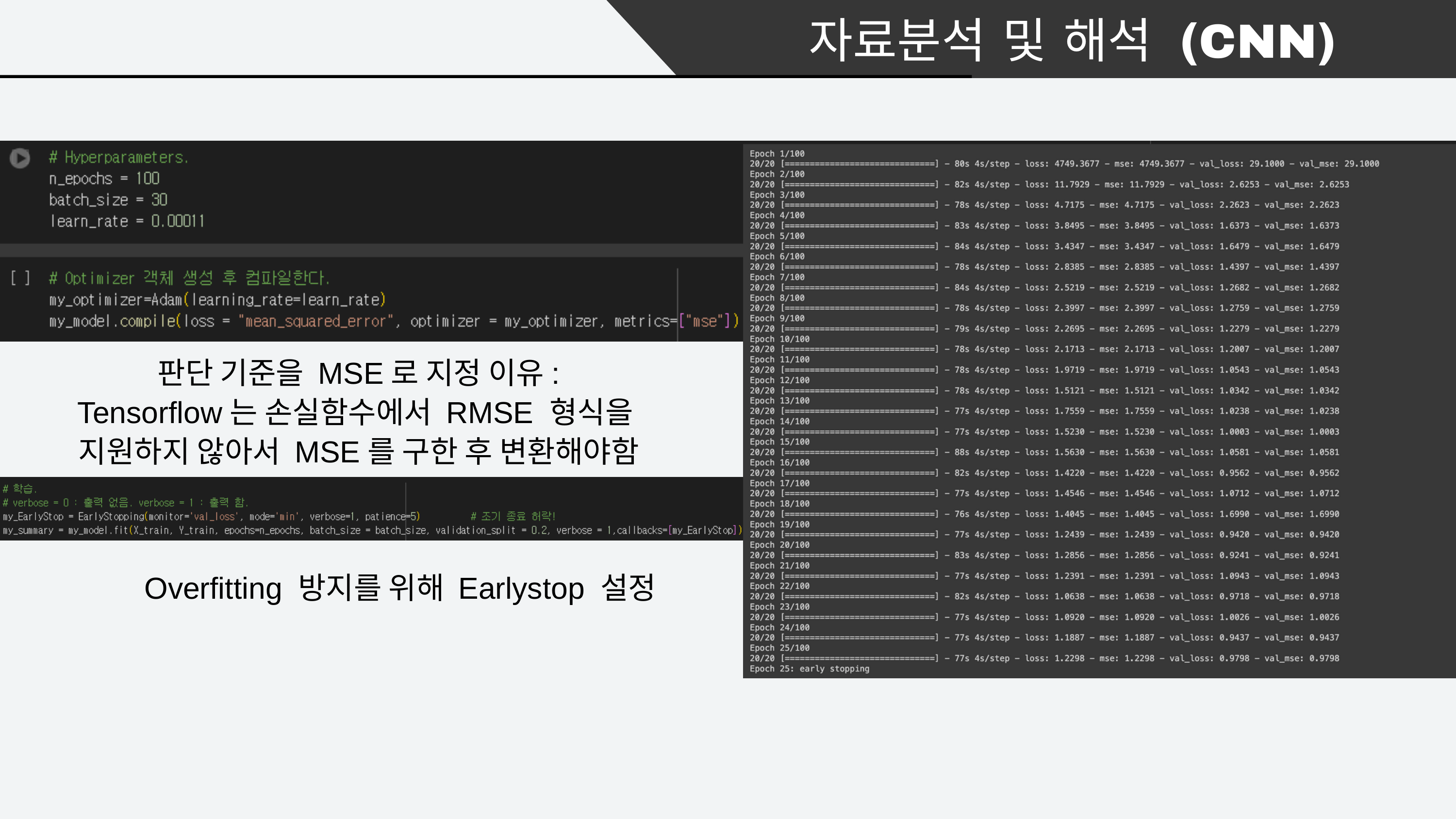

자료분석 및 해석 (CNN)

판단 기준을 MSE로 지정 이유:
Tensorflow는 손실함수에서 RMSE 형식을
지원하지 않아서 MSE를 구한 후 변환해야함

Overfitting 방지를 위해 Earlystop 설정